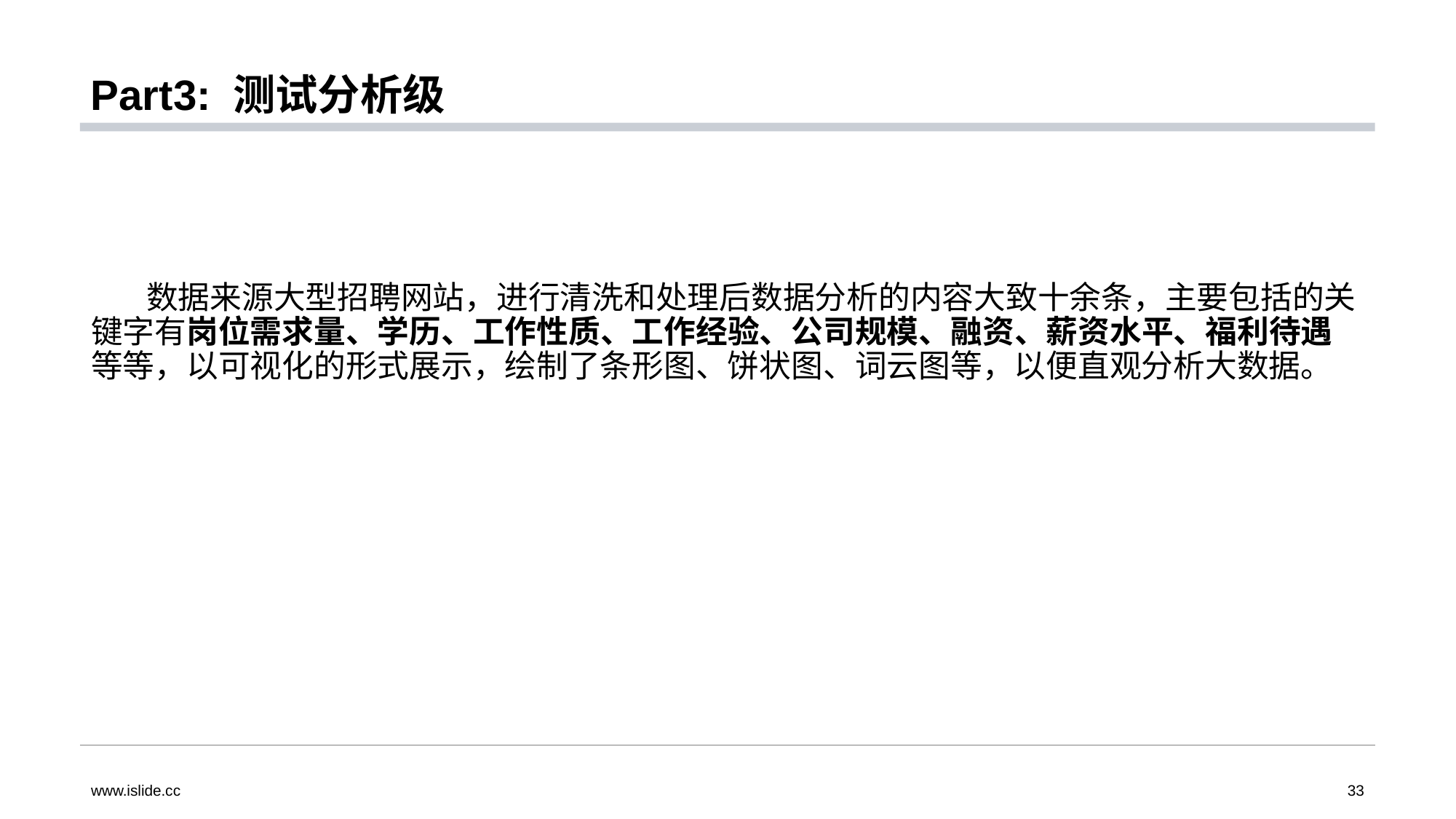

Part3: 测试分析级
# 数据来源大型招聘网站，进行清洗和处理后数据分析的内容大致十余条，主要包括的关键字有岗位需求量、学历、工作性质、工作经验、公司规模、融资、薪资水平、福利待遇等等，以可视化的形式展示，绘制了条形图、饼状图、词云图等，以便直观分析大数据。
www.islide.cc
33